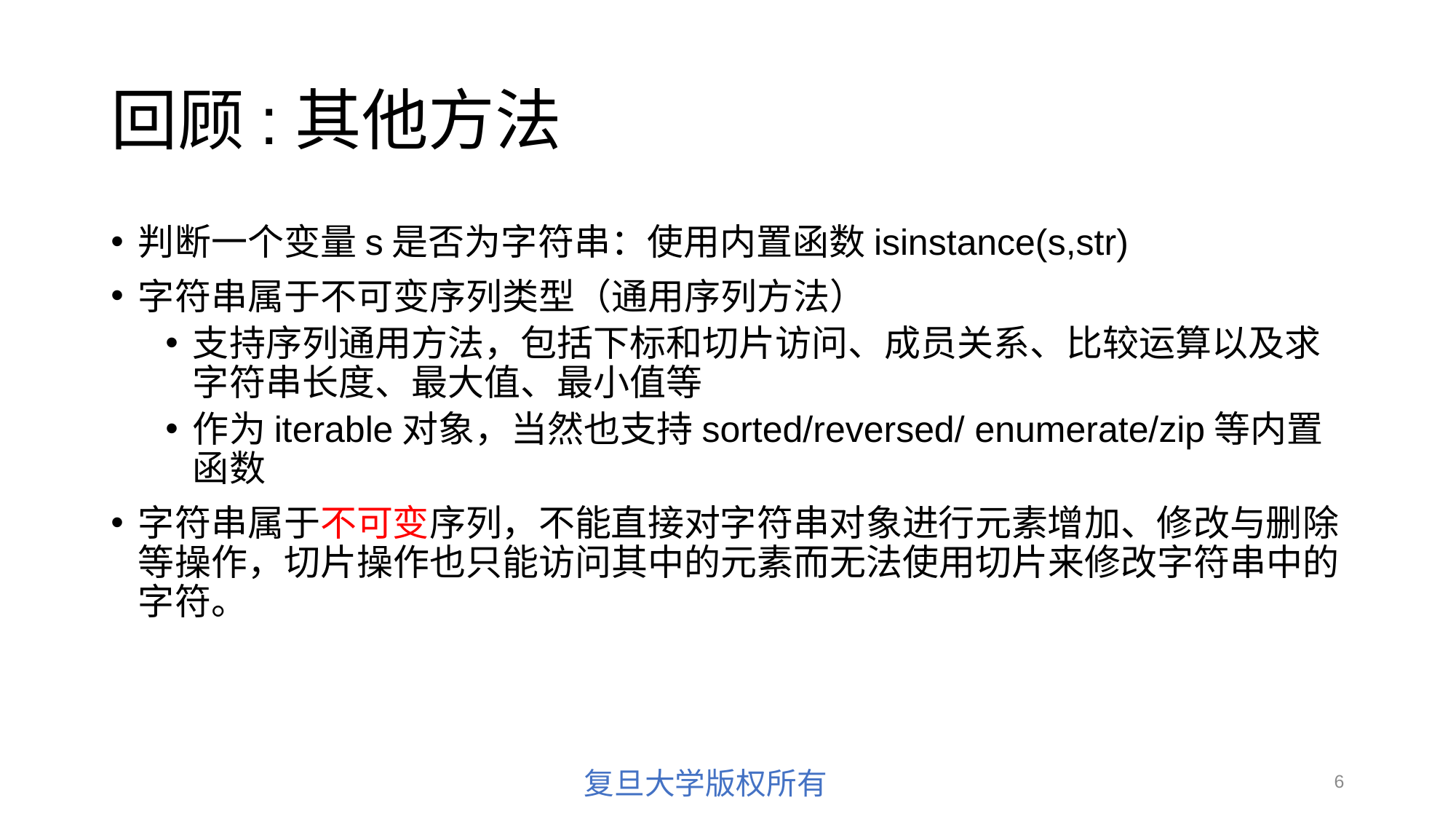

# 回顾:其他方法
判断一个变量s是否为字符串：使用内置函数isinstance(s,str)
字符串属于不可变序列类型（通用序列方法）
支持序列通用方法，包括下标和切片访问、成员关系、比较运算以及求字符串长度、最大值、最小值等
作为iterable对象，当然也支持sorted/reversed/ enumerate/zip等内置函数
字符串属于不可变序列，不能直接对字符串对象进行元素增加、修改与删除等操作，切片操作也只能访问其中的元素而无法使用切片来修改字符串中的字符。

6